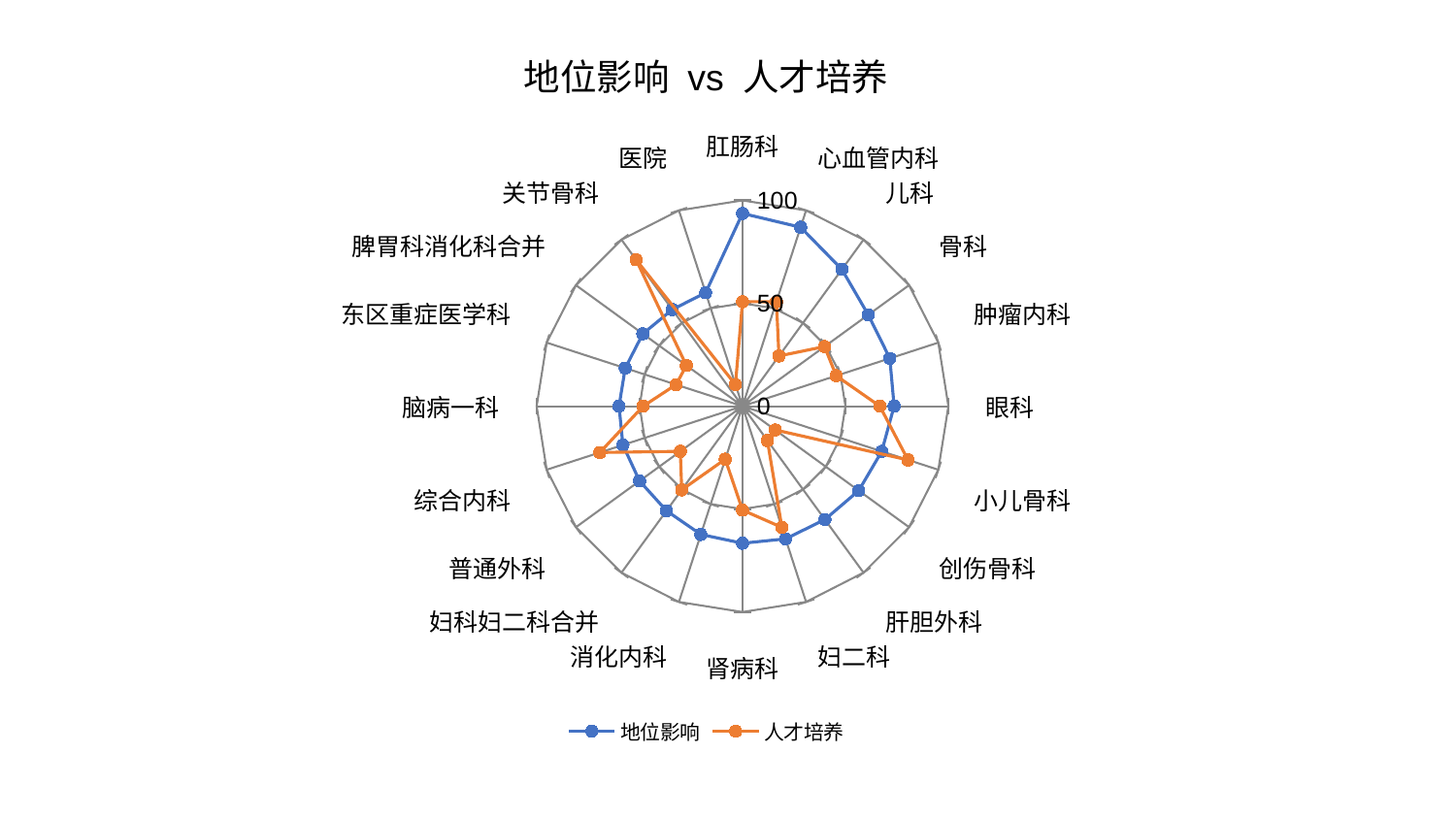

### Chart: 地位影响 vs 人才培养

| Category | 地位影响 | 人才培养 |
|---|---|---|
| 肛肠科 | 93.67206174541978 | 50.78296308870693 |
| 心血管内科 | 91.41502550907335 | 53.34546821772676 |
| 儿科 | 82.15233879411254 | 30.1657359558487 |
| 骨科 | 75.50021880745649 | 49.30068877874649 |
| 肿瘤内科 | 75.25650103107877 | 47.87860194961837 |
| 眼科 | 73.63951862400046 | 66.72569637139414 |
| 小儿骨科 | 71.11699946779014 | 84.5100403719927 |
| 创伤骨科 | 69.79077279652402 | 19.635742806917296 |
| 肝胆外科 | 68.07022455337196 | 20.65006945928553 |
| 妇二科 | 67.78816974349594 | 61.93731307326373 |
| 肾病科 | 66.60361198957338 | 50.49422442400587 |
| 消化内科 | 65.53797484042722 | 27.083403431824422 |
| 妇科妇二科合并 | 62.83027682381964 | 50.24425325325809 |
| 普通外科 | 61.81741805034622 | 37.34355280998432 |
| 综合内科 | 61.08234113113313 | 72.88131108780657 |
| 脑病一科 | 59.98951555067151 | 48.25816886469834 |
| 东区重症医学科 | 59.90088437489007 | 33.905061377241026 |
| 脾胃科消化科合并 | 59.853368233394214 | 33.71845656396795 |
| 关节骨科 | 58.02907413285927 | 87.93327396862192 |
| 医院 | 57.98216617179628 | 11.02806607686307 |
82